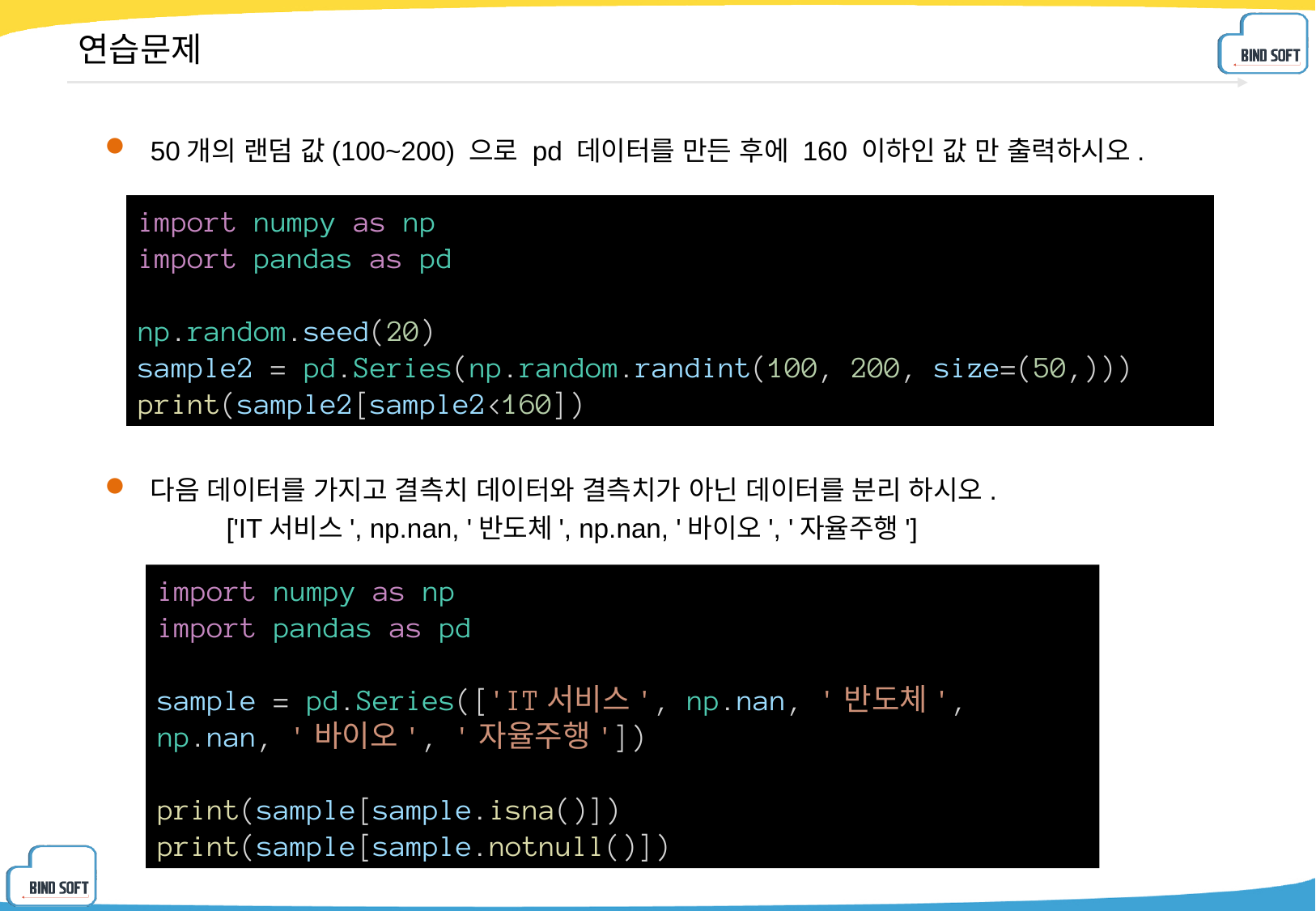

# 연습문제
50개의 랜덤 값(100~200) 으로 pd 데이터를 만든 후에 160 이하인 값 만 출력하시오.

다음 데이터를 가지고 결측치 데이터와 결측치가 아닌 데이터를 분리 하시오.
	['IT서비스', np.nan, '반도체', np.nan, '바이오', '자율주행']

import numpy as np
import pandas as pd
np.random.seed(20)
sample2 = pd.Series(np.random.randint(100, 200, size=(50,)))
print(sample2[sample2<160])
import numpy as np
import pandas as pd
sample = pd.Series(['IT서비스', np.nan, '반도체', np.nan, '바이오', '자율주행'])
print(sample[sample.isna()])
print(sample[sample.notnull()])